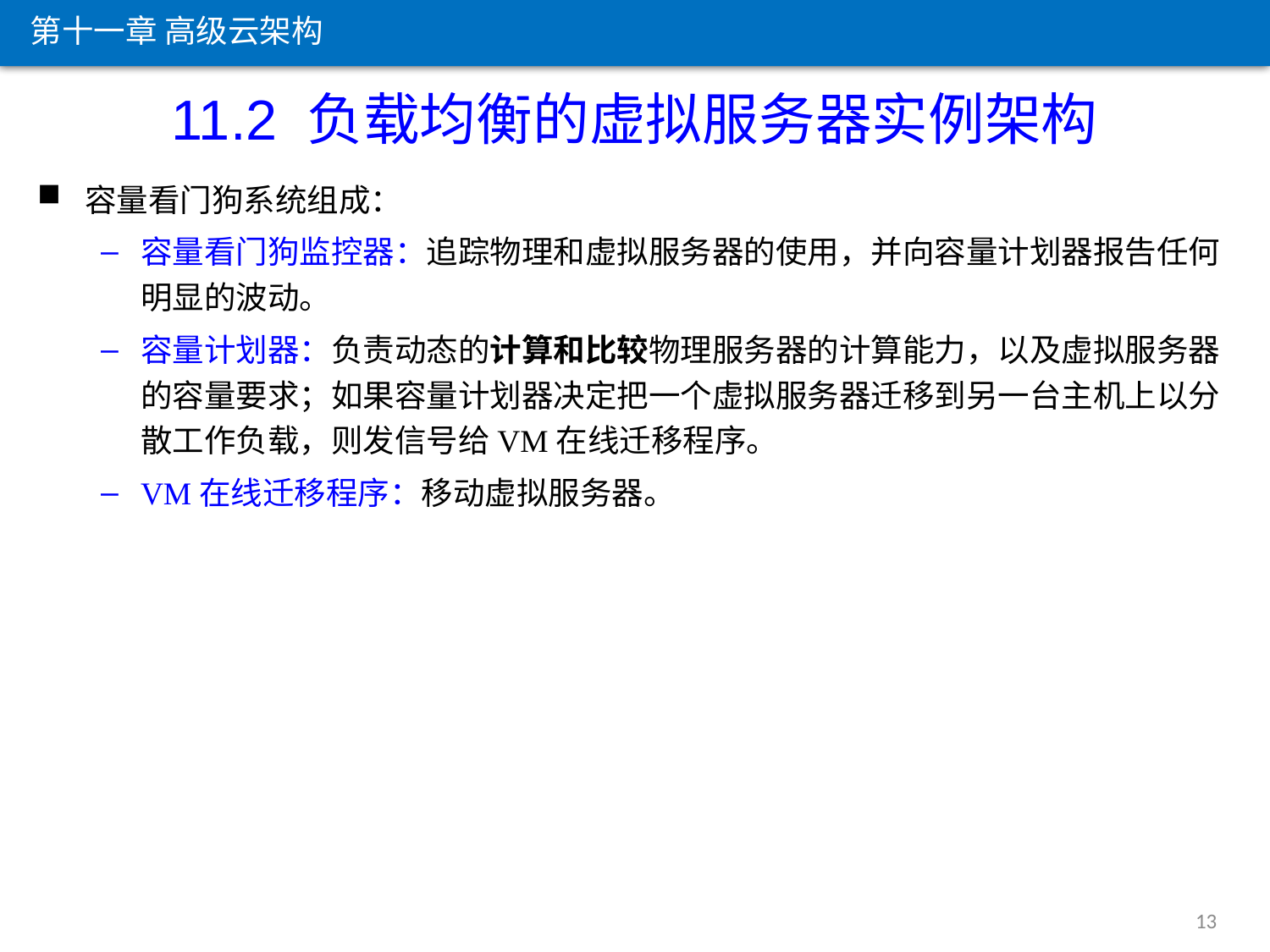

第十一章 高级云架构
11.2 负载均衡的虚拟服务器实例架构
容量看门狗系统组成：
容量看门狗监控器：追踪物理和虚拟服务器的使用，并向容量计划器报告任何明显的波动。
容量计划器：负责动态的计算和比较物理服务器的计算能力，以及虚拟服务器的容量要求；如果容量计划器决定把一个虚拟服务器迁移到另一台主机上以分散工作负载，则发信号给VM在线迁移程序。
VM在线迁移程序：移动虚拟服务器。
13